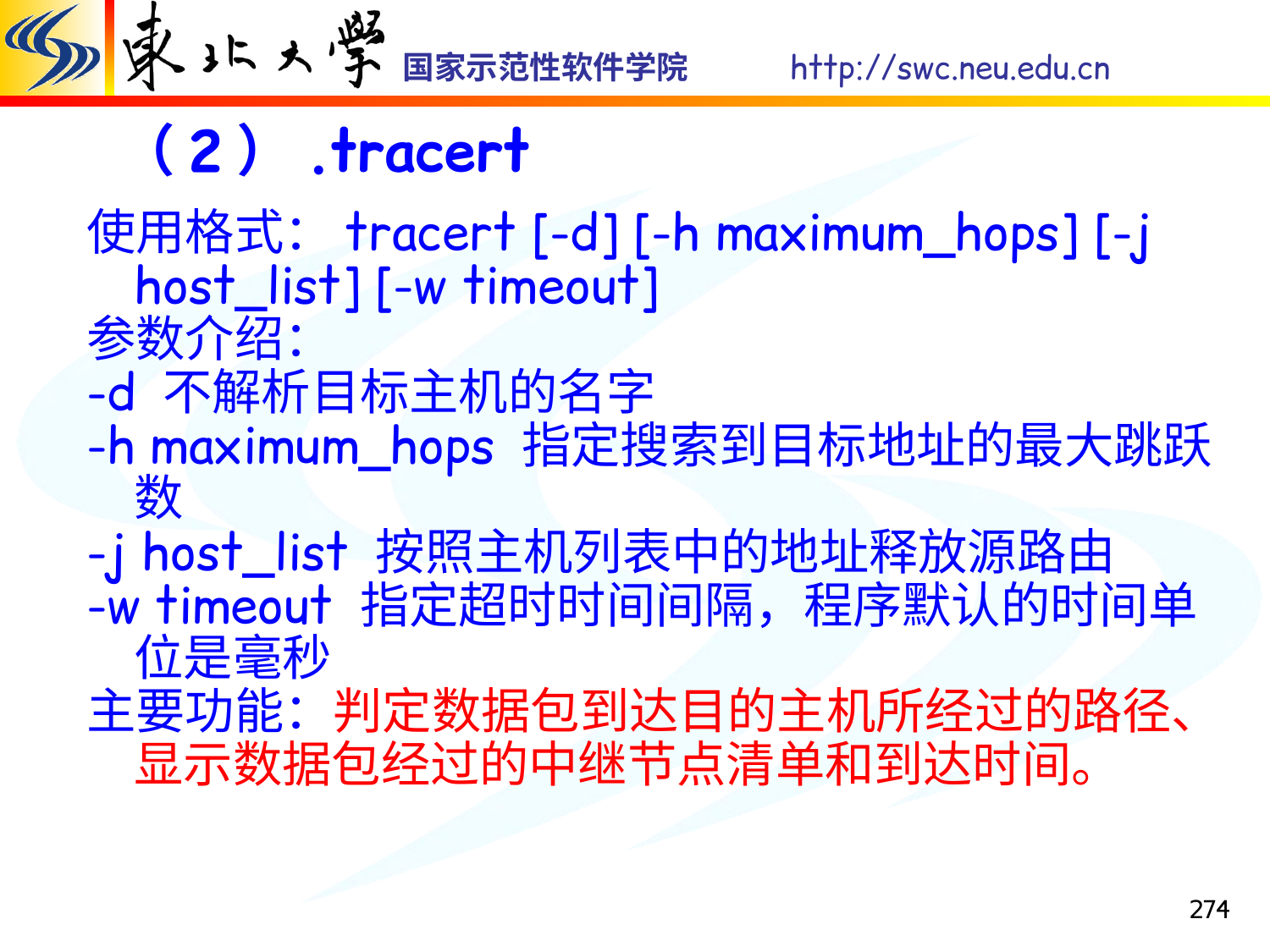

# （2）.tracert
使用格式：tracert [-d] [-h maximum_hops] [-j host_list] [-w timeout]
参数介绍：
-d 不解析目标主机的名字
-h maximum_hops 指定搜索到目标地址的最大跳跃数
-j host_list 按照主机列表中的地址释放源路由
-w timeout 指定超时时间间隔，程序默认的时间单位是毫秒
主要功能：判定数据包到达目的主机所经过的路径、显示数据包经过的中继节点清单和到达时间。
274